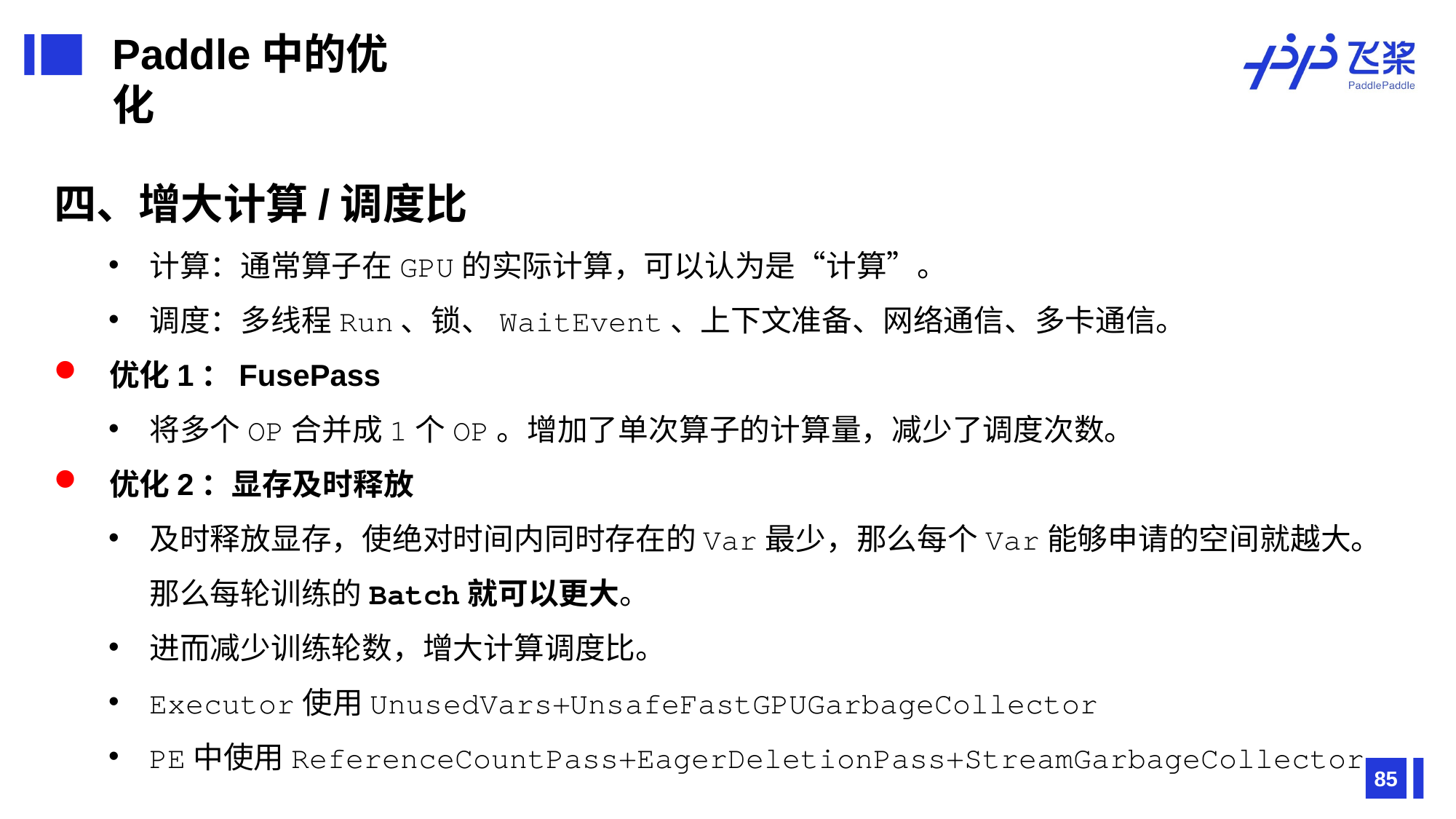

Paddle中的优化
四、增大计算/调度比
计算：通常算子在GPU的实际计算，可以认为是“计算”。
调度：多线程Run、锁、WaitEvent、上下文准备、网络通信、多卡通信。
 优化1：FusePass
将多个OP合并成1个OP。增加了单次算子的计算量，减少了调度次数。
 优化2：显存及时释放
及时释放显存，使绝对时间内同时存在的Var最少，那么每个Var能够申请的空间就越大。那么每轮训练的Batch就可以更大。
进而减少训练轮数，增大计算调度比。
Executor使用UnusedVars+UnsafeFastGPUGarbageCollector
PE中使用ReferenceCountPass+EagerDeletionPass+StreamGarbageCollector
85